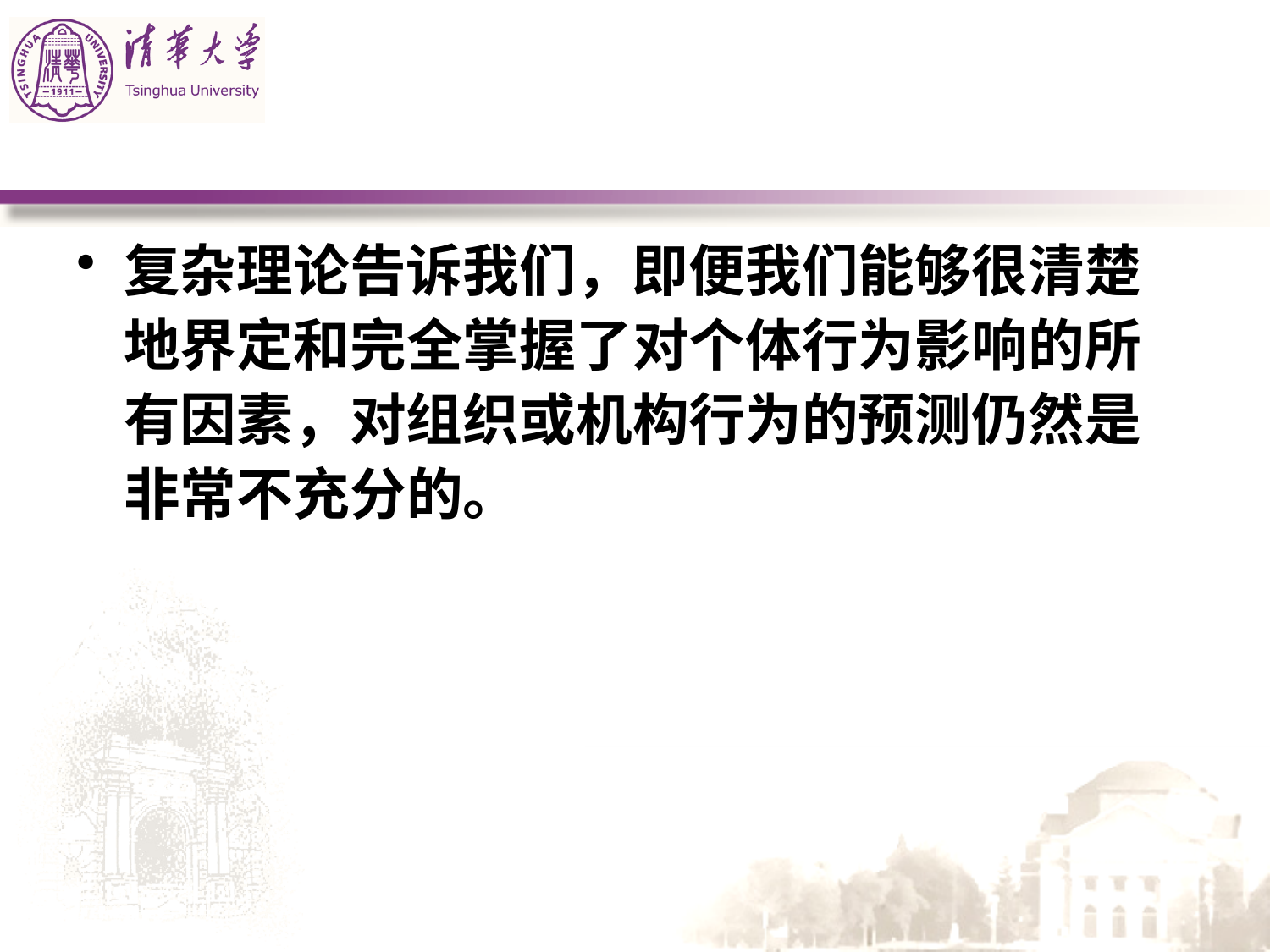

#
复杂理论告诉我们，即便我们能够很清楚地界定和完全掌握了对个体行为影响的所有因素，对组织或机构行为的预测仍然是非常不充分的。